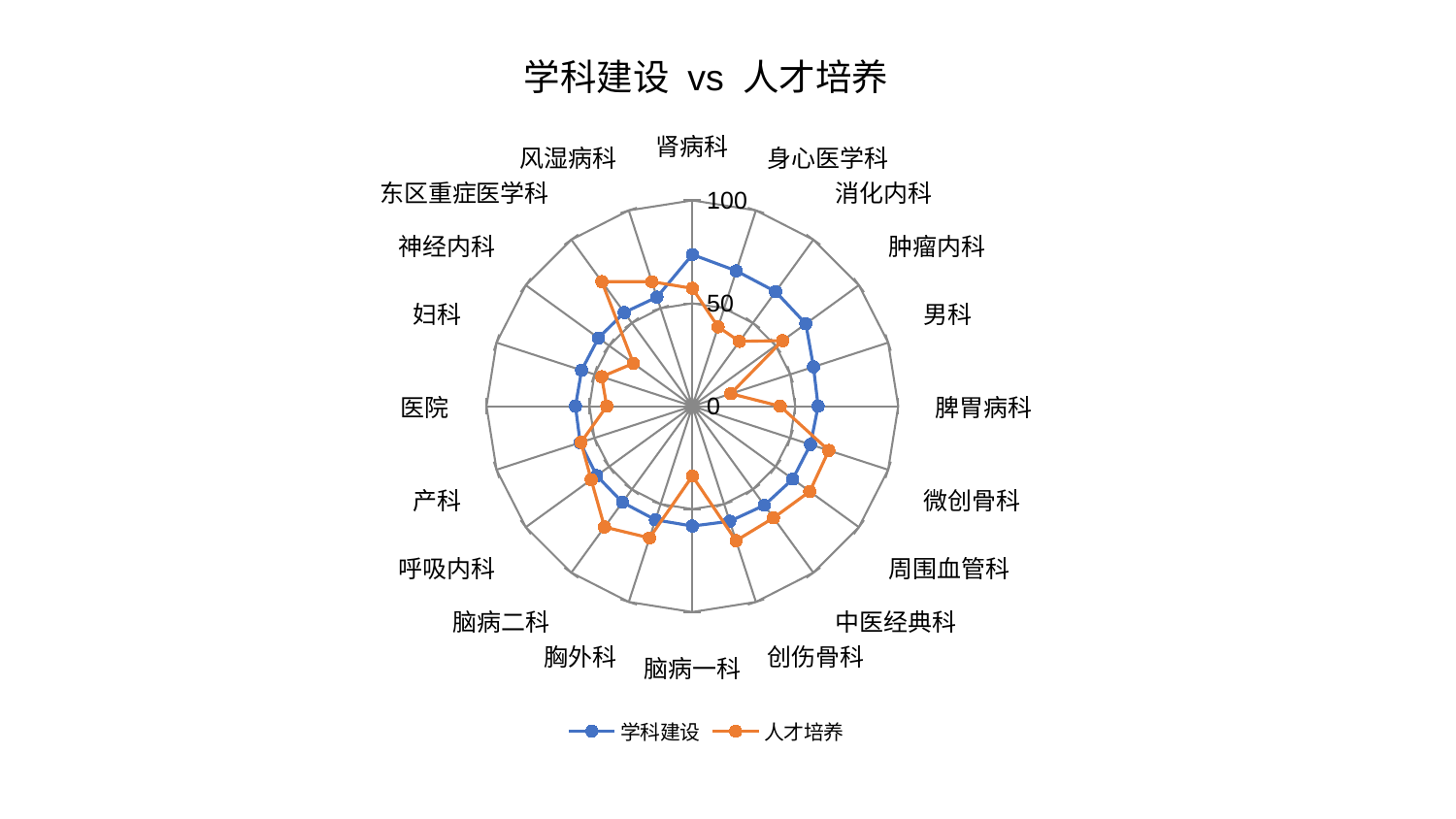

### Chart: 学科建设 vs 人才培养

| Category | 学科建设 | 人才培养 |
|---|---|---|
| 肾病科 | 73.6648607123021 | 57.25513555124419 |
| 身心医学科 | 69.12797969419638 | 40.534372784472644 |
| 消化内科 | 68.80419721318411 | 38.93958096927032 |
| 肿瘤内科 | 68.14761864006834 | 54.24541912997847 |
| 男科 | 61.87410700698736 | 19.59644895972469 |
| 脾胃病科 | 61.10216845535781 | 42.663729005884974 |
| 微创骨科 | 60.33997070335001 | 69.70132877811426 |
| 周围血管科 | 60.28733355771378 | 70.49435291444117 |
| 中医经典科 | 59.51836175692998 | 67.08787104150066 |
| 创伤骨科 | 58.80053396810857 | 68.72702767257108 |
| 脑病一科 | 58.24218639416558 | 33.95929842632668 |
| 胸外科 | 58.05519968206692 | 67.30581764917349 |
| 脑病二科 | 57.74572179952918 | 72.58078451128684 |
| 呼吸内科 | 57.43345714450981 | 60.74275378817432 |
| 产科 | 57.297106982043466 | 56.86067000417652 |
| 医院 | 56.787985787619725 | 41.57495322881671 |
| 妇科 | 56.582723684745744 | 46.3299224423767 |
| 神经内科 | 56.37951624768858 | 35.40045121202298 |
| 东区重症医学科 | 56.263504354995796 | 74.81295503012005 |
| 风湿病科 | 55.711282666401075 | 63.6054141954048 |
89